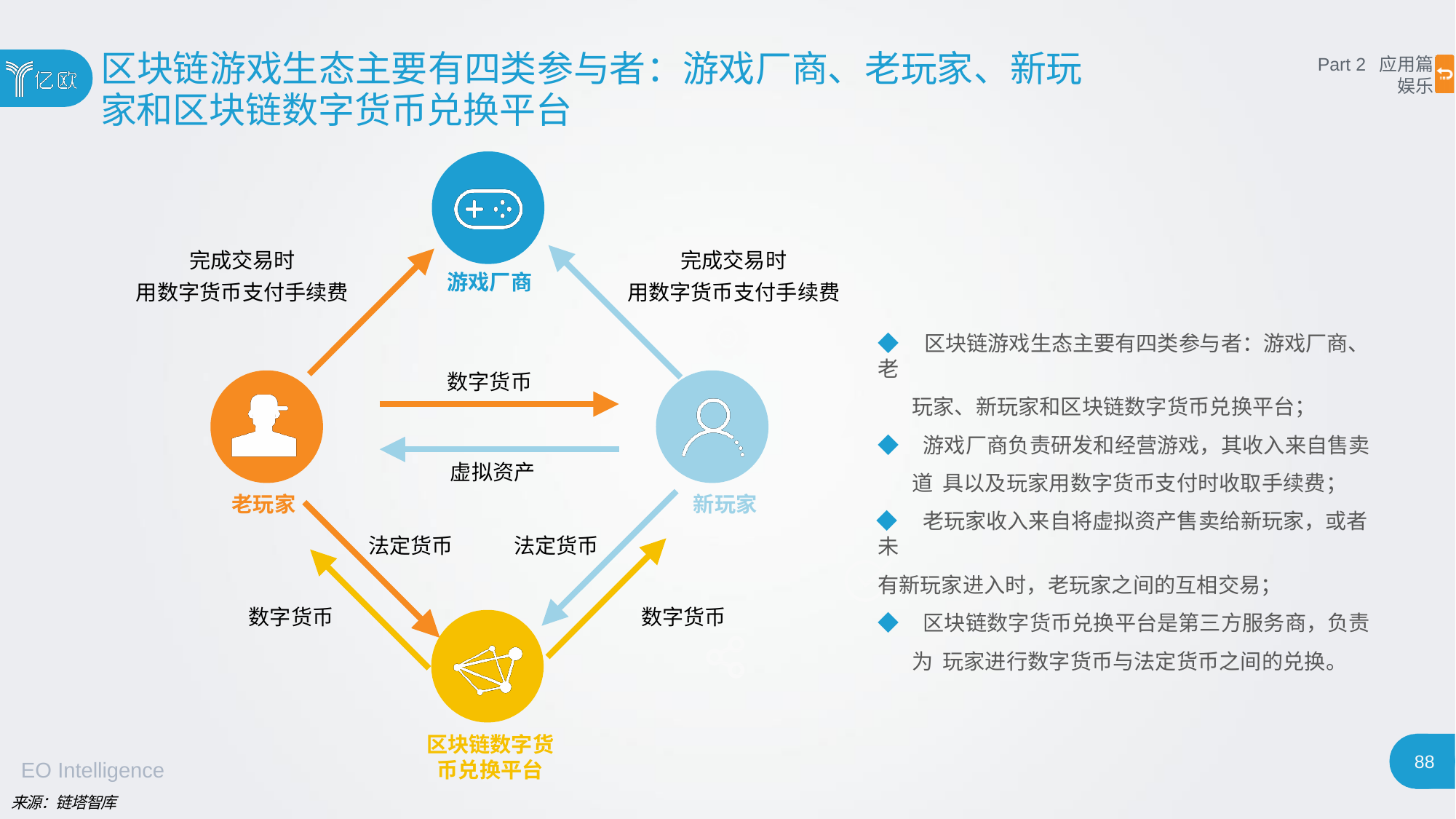

# 区块链游戏生态主要有四类参与者：游戏厂商、老玩家、新玩
家和区块链数字货币兑换平台
Part 2 应用篇
娱乐

完成交易时
用数字货币支付手续费
完成交易时
用数字货币支付手续费

游戏厂商

◆ 区块链游戏生态主要有四类参与者：游戏厂商、老
玩家、新玩家和区块链数字货币兑换平台；
◆ 游戏厂商负责研发和经营游戏，其收入来自售卖道  具以及玩家用数字货币支付时收取手续费；
◆ 老玩家收入来自将虚拟资产售卖给新玩家，或者未
有新玩家进入时，老玩家之间的互相交易；
◆ 区块链数字货币兑换平台是第三方服务商，负责为  玩家进行数字货币与法定货币之间的兑换。
数字货币

虚拟资产
老玩家
新玩家

法定货币
法定货币

数字货币
数字货币

区块链数字货
币兑换平台
88
EO Intelligence
来源：链塔智库